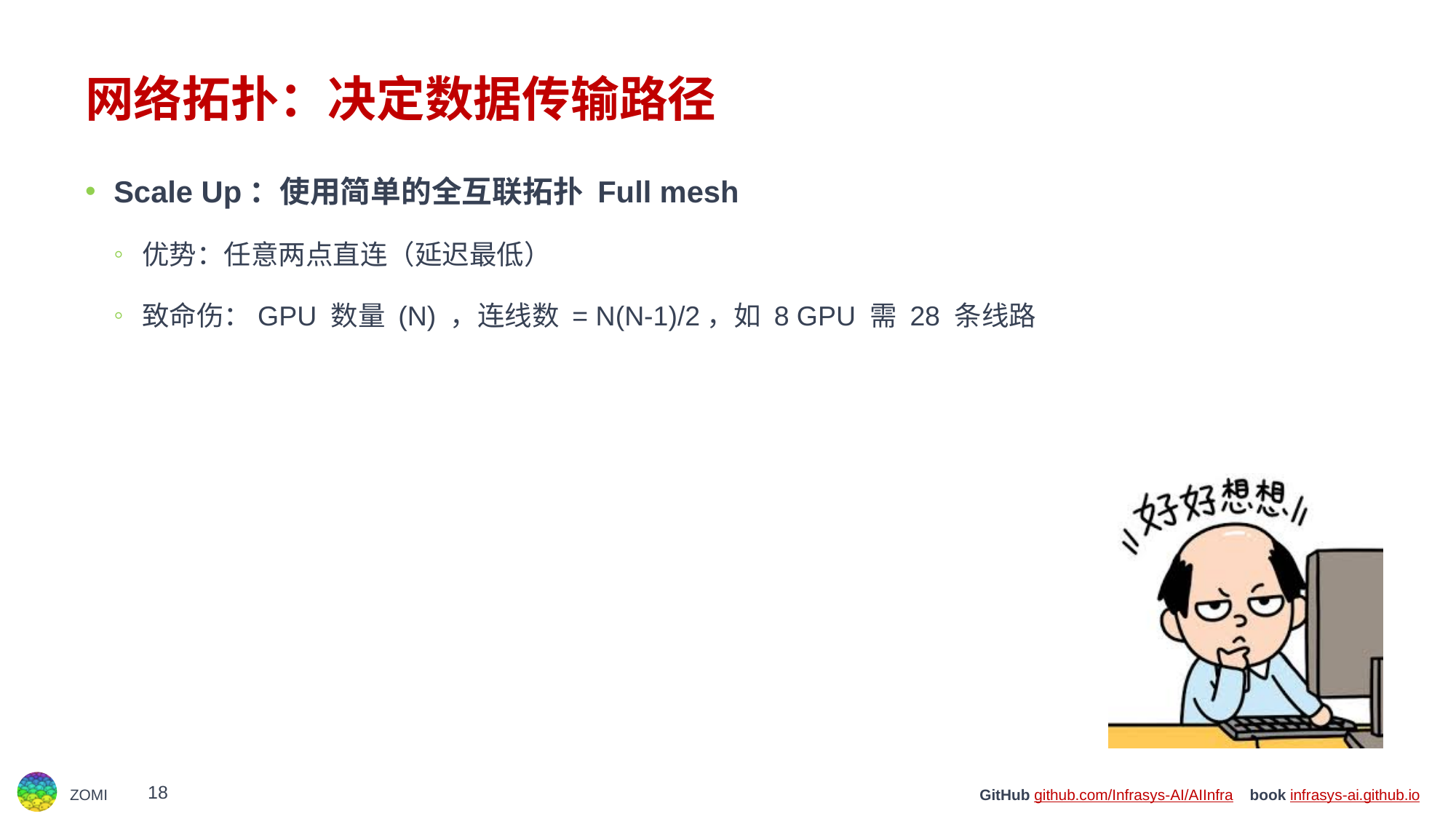

# 网络拓扑：决定数据传输路径​
Scale Up：使用简单的全互联拓扑 Full mesh
优势​​：任意两点直连（延迟最低）
致命伤​​：GPU 数量 (N) ，连线数 = N(N-1)/2，如 8 GPU 需 28 条线路